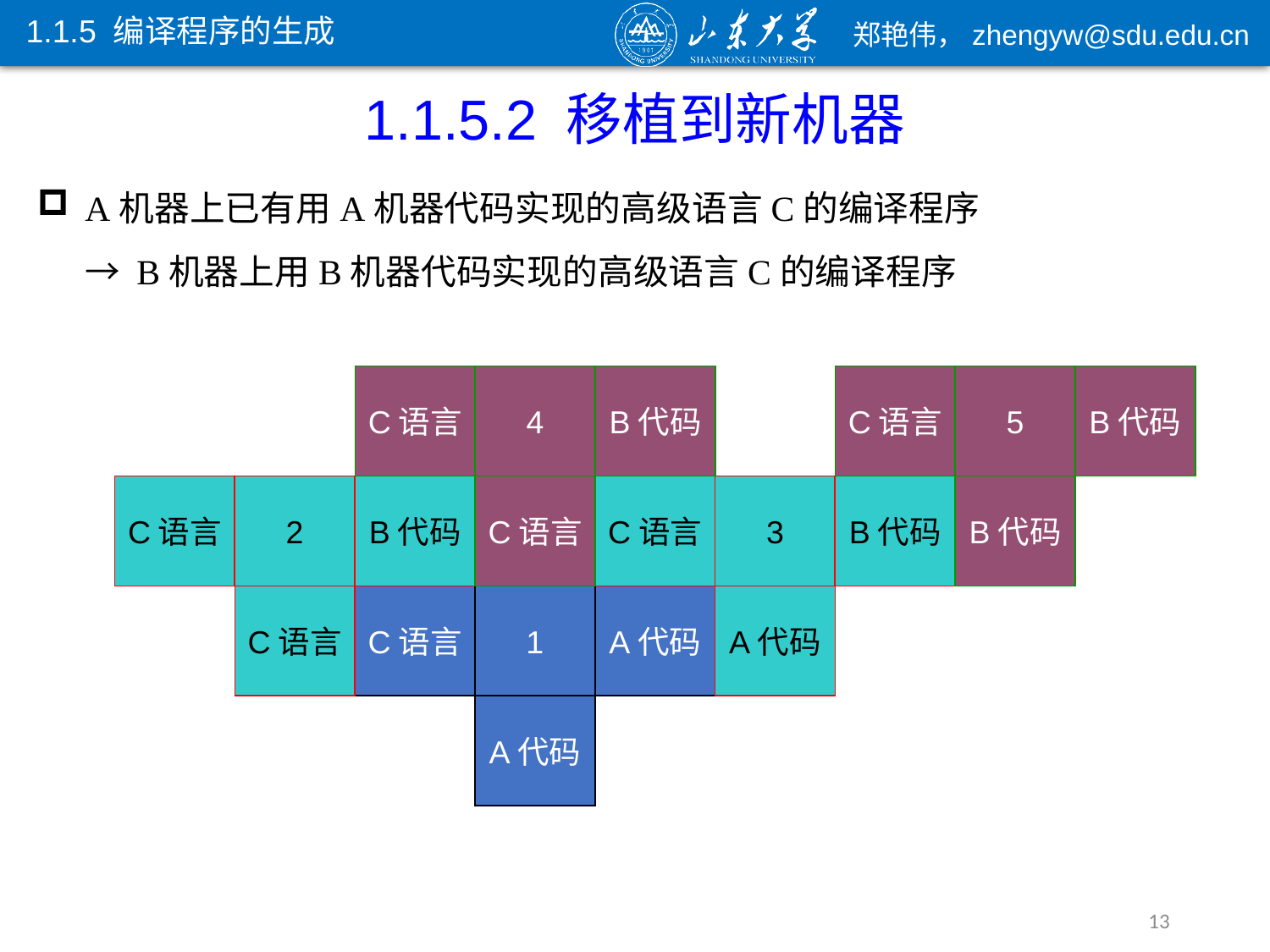

1.1.5 编译程序的生成
1.1.5.2 移植到新机器
A机器上已有用A机器代码实现的高级语言C的编译程序
→ B机器上用B机器代码实现的高级语言C的编译程序
C语言
4
B代码
C语言
C语言
5
B代码
B代码
C语言
2
B代码
C语言
C语言
3
B代码
A代码
C语言
1
A代码
A代码
13